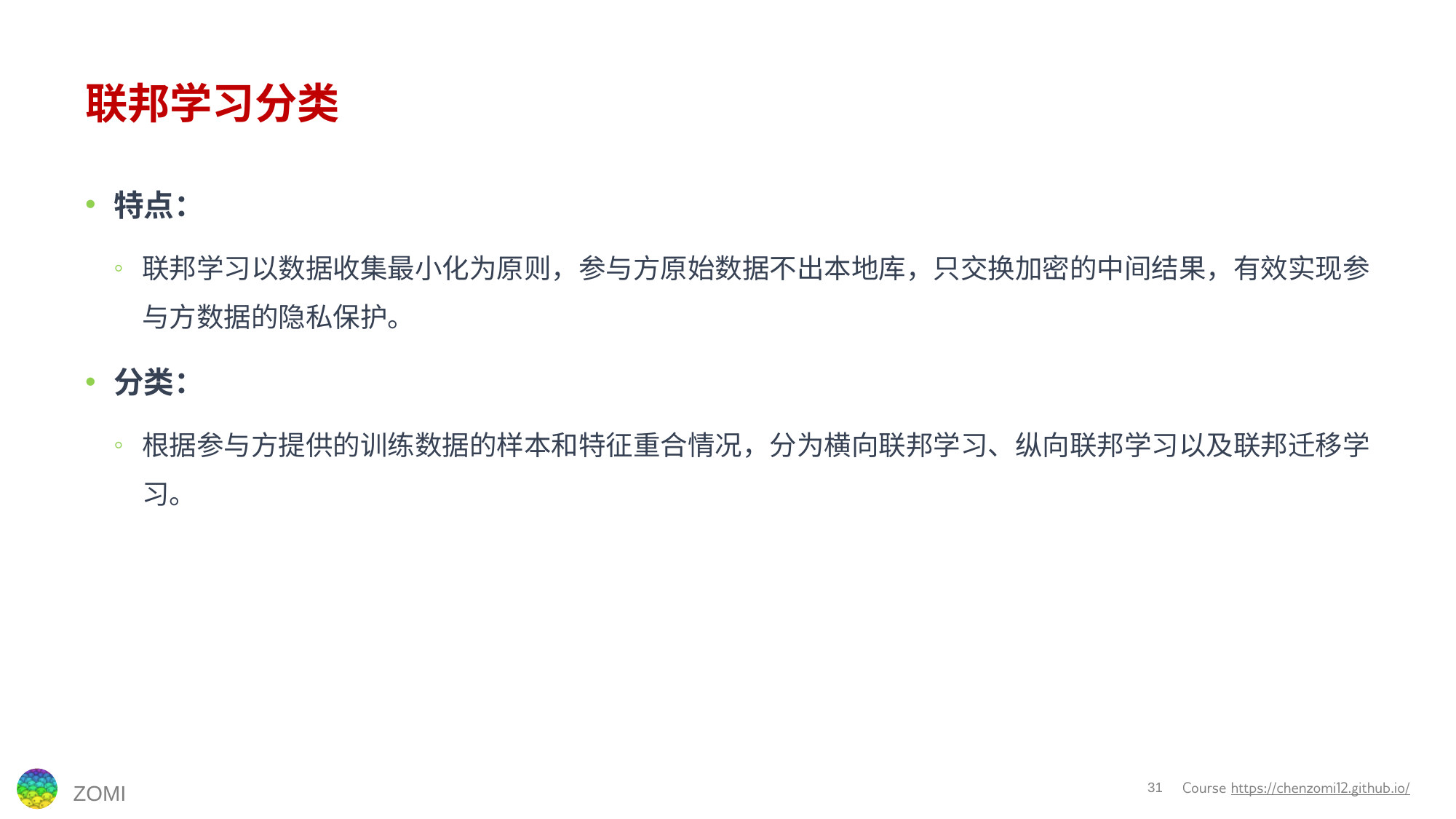

# 联邦学习分类
特点：
联邦学习以数据收集最小化为原则，参与方原始数据不出本地库，只交换加密的中间结果，有效实现参与方数据的隐私保护。
分类：
根据参与方提供的训练数据的样本和特征重合情况，分为横向联邦学习、纵向联邦学习以及联邦迁移学习。